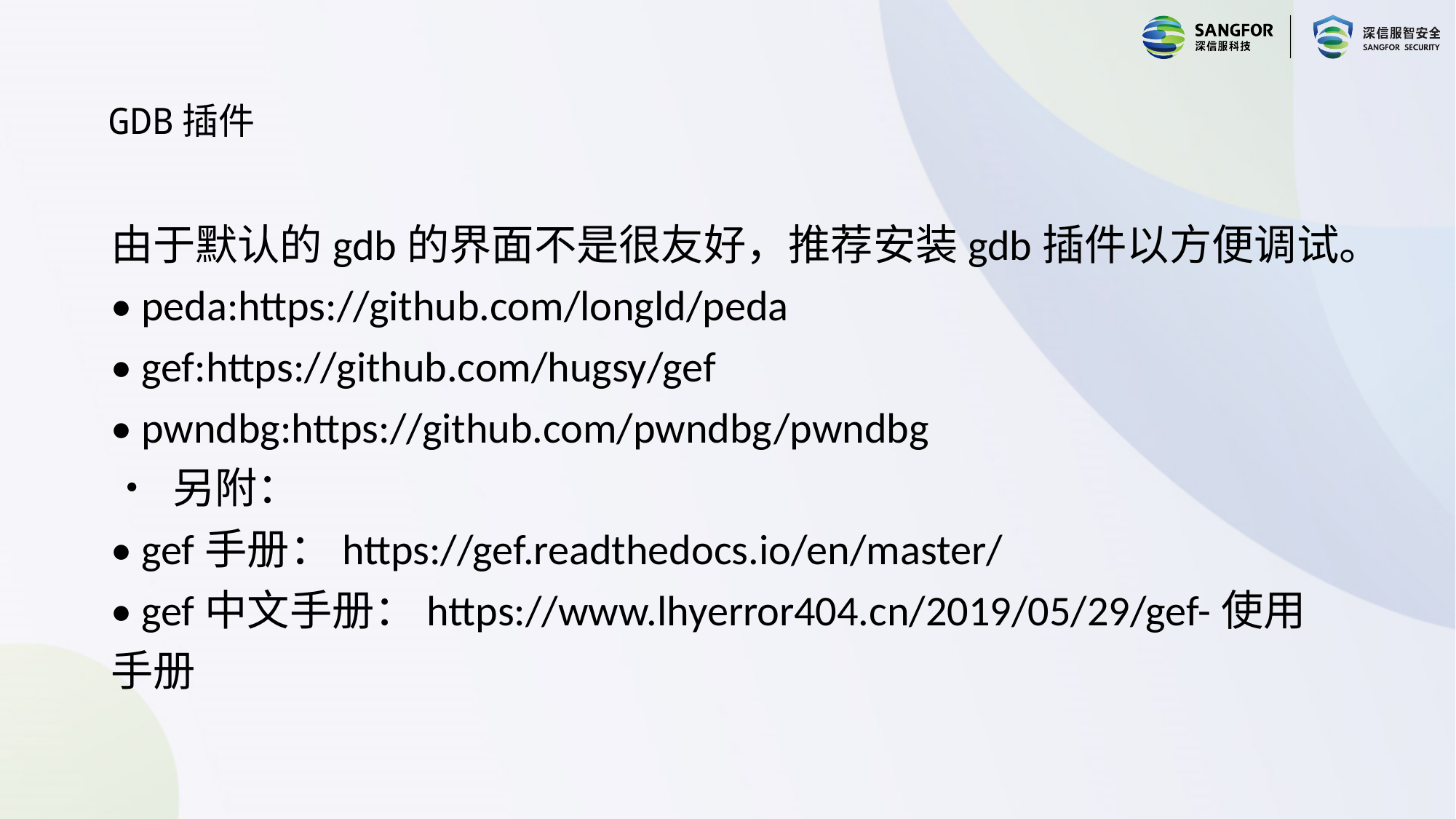

# GDB插件
由于默认的gdb的界面不是很友好，推荐安装gdb插件以方便调试。
• peda:https://github.com/longld/peda
• gef:https://github.com/hugsy/gef
• pwndbg:https://github.com/pwndbg/pwndbg
• 另附：
• gef手册：https://gef.readthedocs.io/en/master/
• gef中文手册：https://www.lhyerror404.cn/2019/05/29/gef-使用
手册